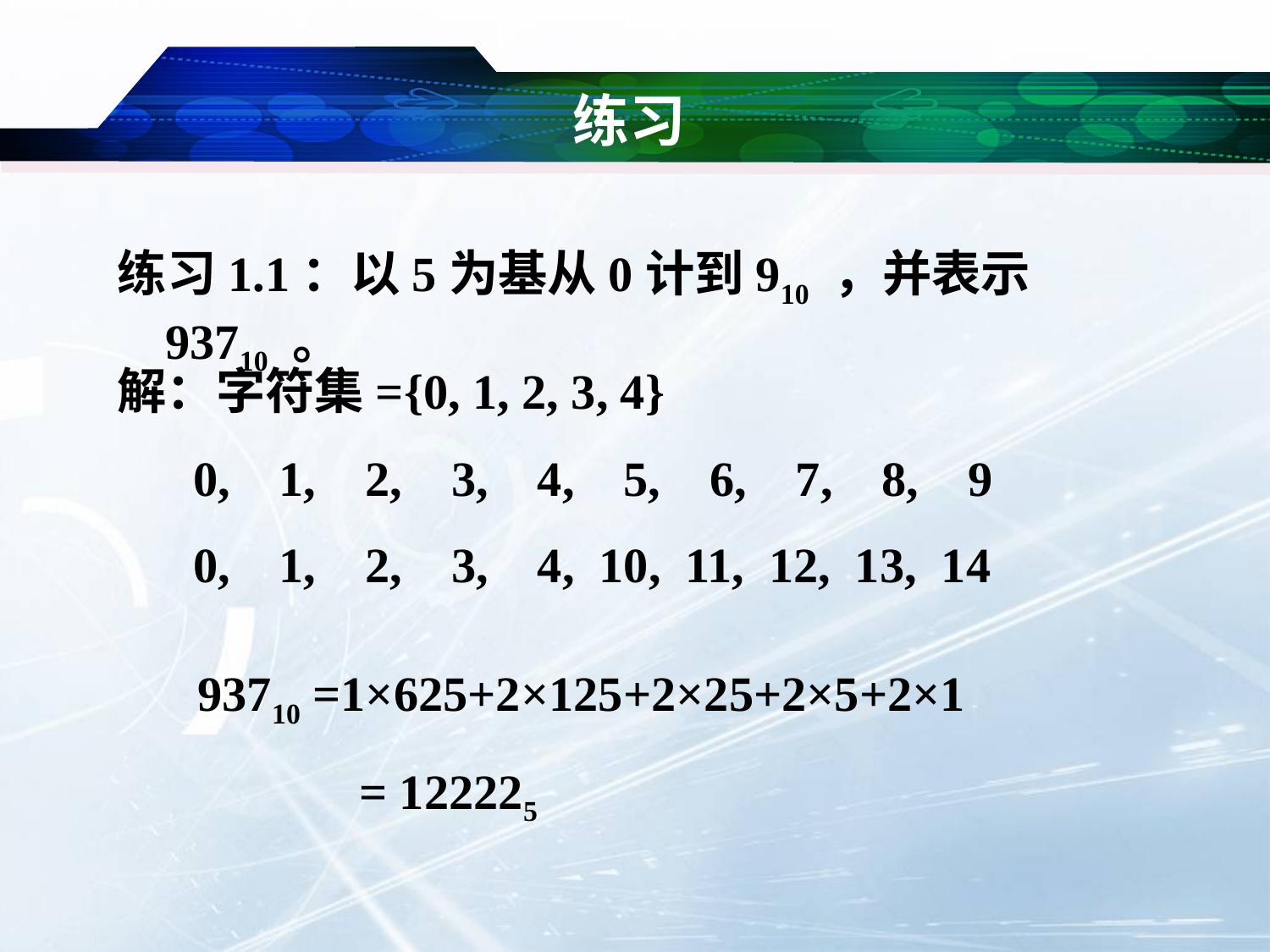

# 练习
练习1.1：以5为基从0计到910 ，并表示93710 。
解：字符集={0, 1, 2, 3, 4}
 0,    1,    2,    3,    4,    5,    6,    7,    8,    9
 0,    1,    2,    3,    4,  10,  11,  12,  13,  14
93710 =1×625+2×125+2×25+2×5+2×1
        = 122225